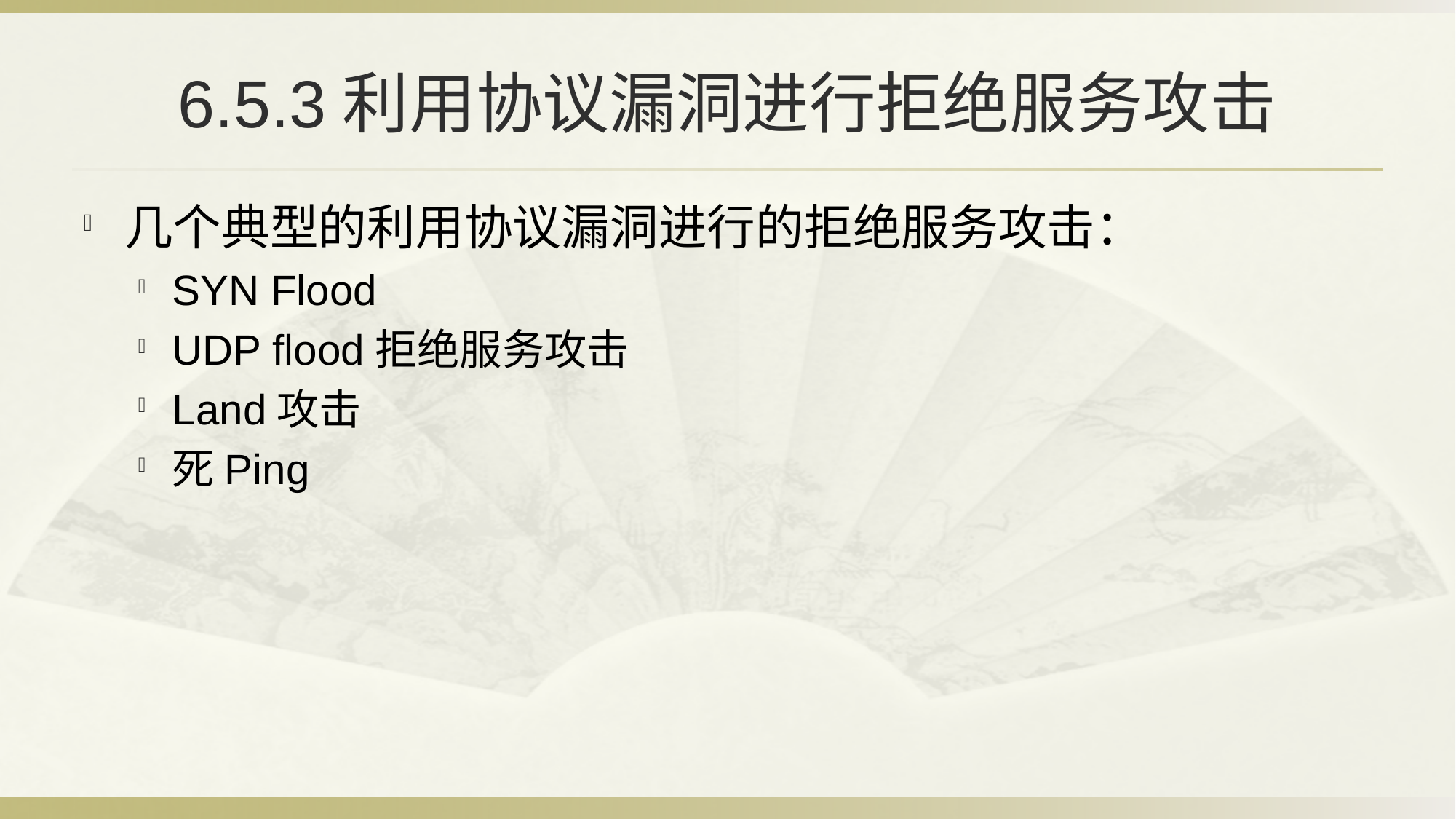

# 6.5.3利用协议漏洞进行拒绝服务攻击
几个典型的利用协议漏洞进行的拒绝服务攻击：
SYN Flood
UDP flood拒绝服务攻击
Land攻击
死Ping